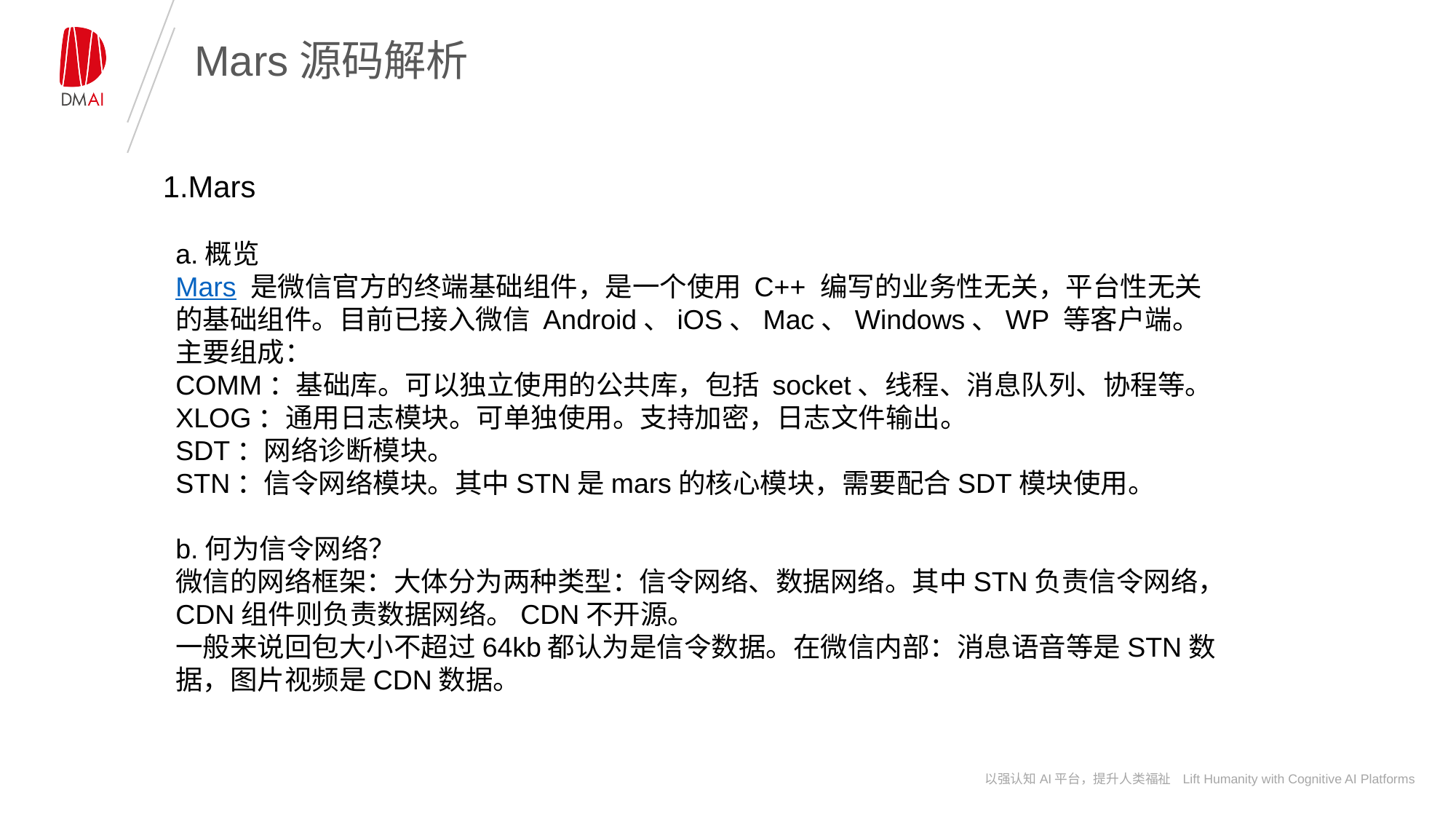

# Mars源码解析
1.Mars
a.概览
Mars 是微信官方的终端基础组件，是一个使用 C++ 编写的业务性无关，平台性无关的基础组件。目前已接入微信 Android、iOS、Mac、Windows、WP 等客户端。
主要组成：
COMM：基础库。可以独立使用的公共库，包括 socket、线程、消息队列、协程等。
XLOG：通用日志模块。可单独使用。支持加密，日志文件输出。
SDT：网络诊断模块。
STN：信令网络模块。其中STN是mars的核心模块，需要配合SDT模块使用。

b.何为信令网络？
微信的网络框架：大体分为两种类型：信令网络、数据网络。其中STN负责信令网络，CDN组件则负责数据网络。CDN不开源。
一般来说回包大小不超过64kb都认为是信令数据。在微信内部：消息语音等是STN数据，图片视频是CDN数据。